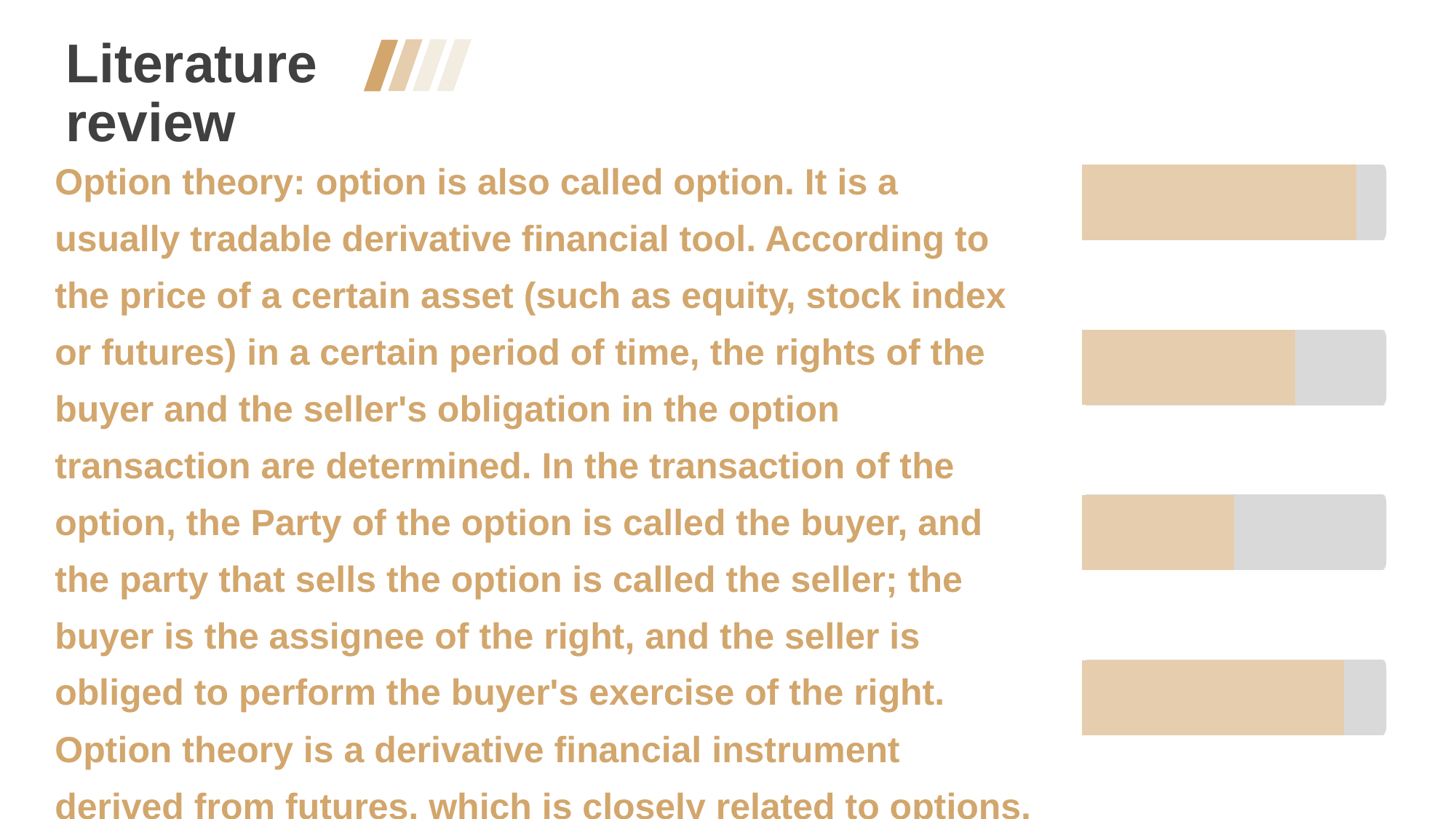

Literature review

### Chart

| Category | 系列 1 | 系列 2 |
|---|---|---|
| 类别 1 | 5.0 | 4.3 |
| 类别 2 | 5.0 | 2.5 |
| 类别 3 | 5.0 | 3.5 |
| 类别 4 | 5.0 | 4.5 |
Option theory: option is also called option. It is a usually tradable derivative financial tool. According to the price of a certain asset (such as equity, stock index or futures) in a certain period of time, the rights of the buyer and the seller's obligation in the option transaction are determined. In the transaction of the option, the Party of the option is called the buyer, and the party that sells the option is called the seller; the buyer is the assignee of the right, and the seller is obliged to perform the buyer's exercise of the right. Option theory is a derivative financial instrument derived from futures, which is closely related to options.